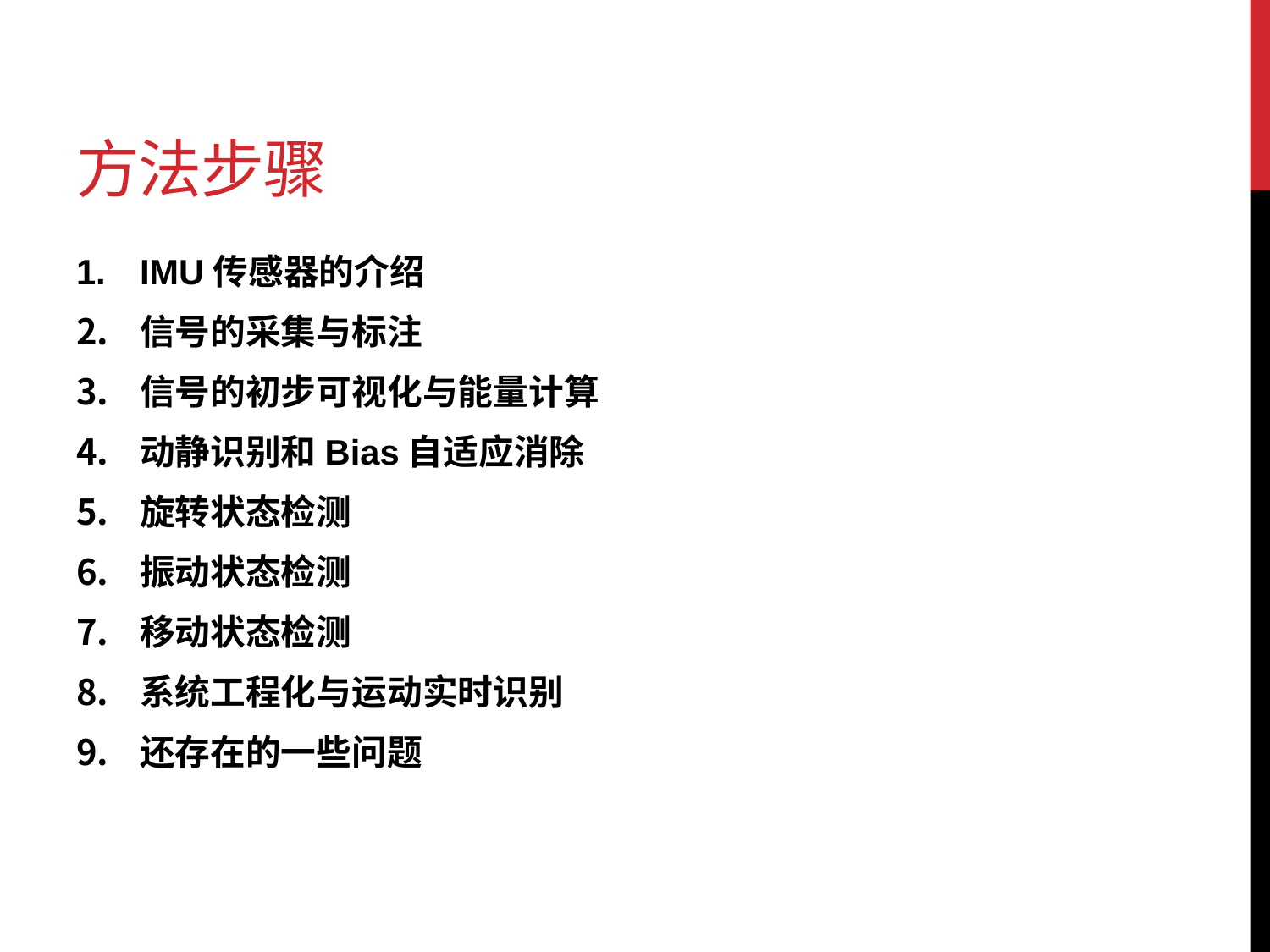

# 方法步骤
IMU传感器的介绍
信号的采集与标注
信号的初步可视化与能量计算
动静识别和Bias自适应消除
旋转状态检测
振动状态检测
移动状态检测
系统工程化与运动实时识别
还存在的一些问题